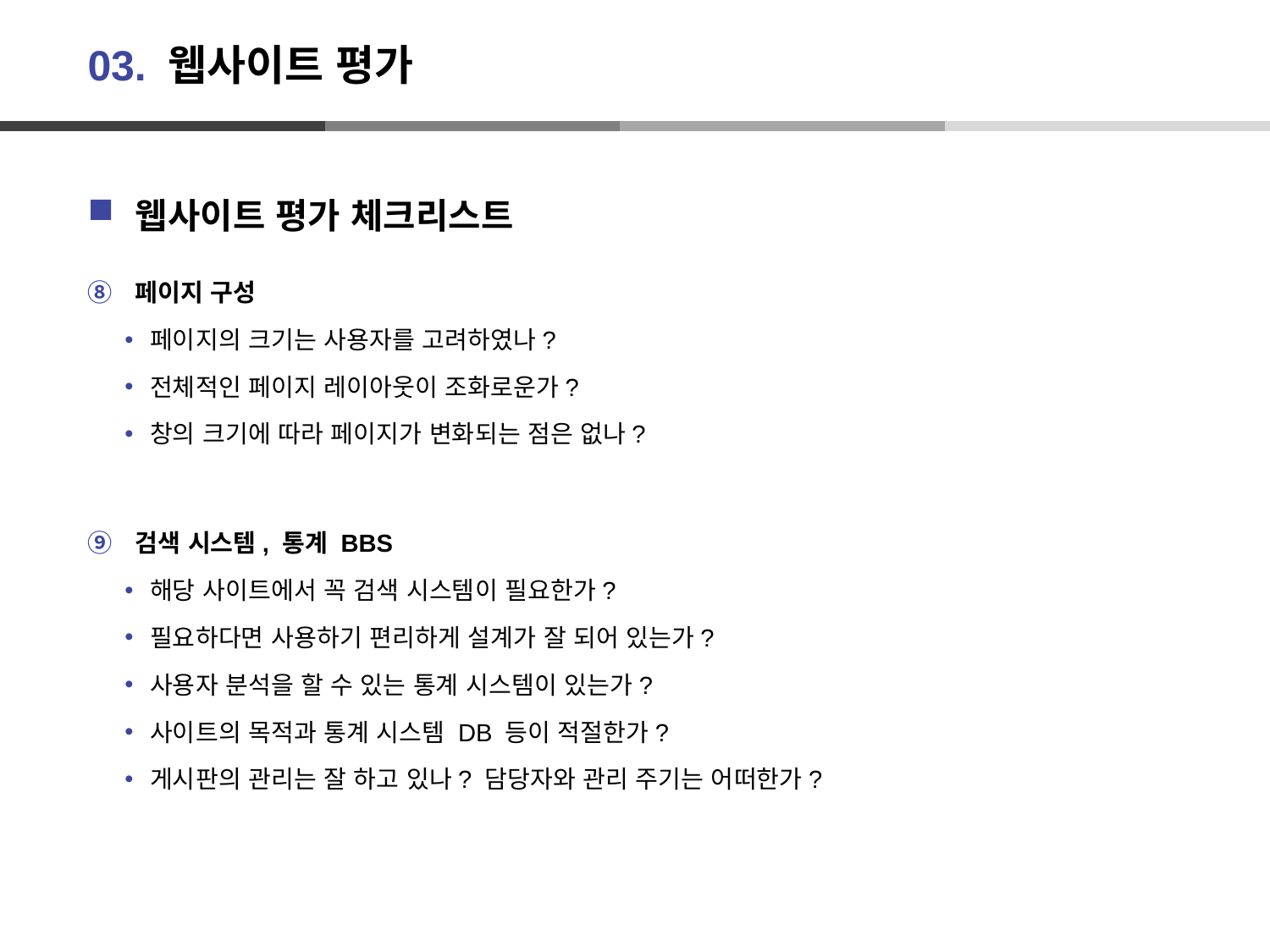

# 03. 웹사이트 평가
웹사이트 평가 체크리스트
페이지 구성
페이지의 크기는 사용자를 고려하였나?
전체적인 페이지 레이아웃이 조화로운가?
창의 크기에 따라 페이지가 변화되는 점은 없나?

검색 시스템, 통계 BBS
해당 사이트에서 꼭 검색 시스템이 필요한가?
필요하다면 사용하기 편리하게 설계가 잘 되어 있는가?
사용자 분석을 할 수 있는 통계 시스템이 있는가?
사이트의 목적과 통계 시스템 DB 등이 적절한가?
게시판의 관리는 잘 하고 있나? 담당자와 관리 주기는 어떠한가?